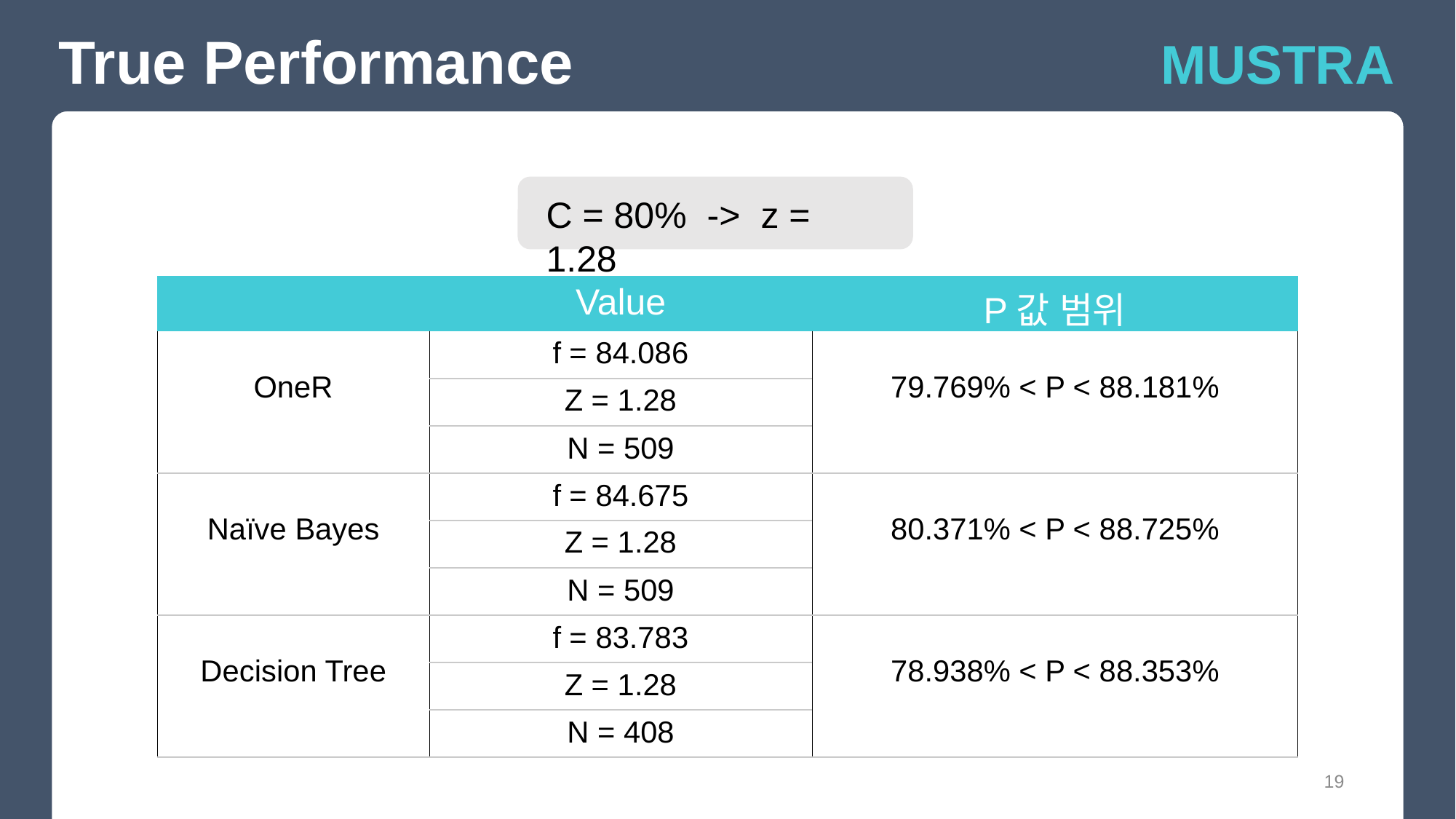

True Performance
MUSTRA

C = 80%  ->  z =  1.28
|  | Value | P값 범위 |
| --- | --- | --- |
| OneR | f = 84.086 | 79.769% < P < 88.181% |
|  | Z = 1.28 |  |
|  | N = 509 |  |
| Naïve Bayes | f = 84.675 | 80.371% < P < 88.725% |
|  | Z = 1.28 |  |
|  | N = 509 |  |
| Decision Tree | f = 83.783 | 78.938% < P < 88.353% |
|  | Z = 1.28 |  |
|  | N = 408 |  |
19